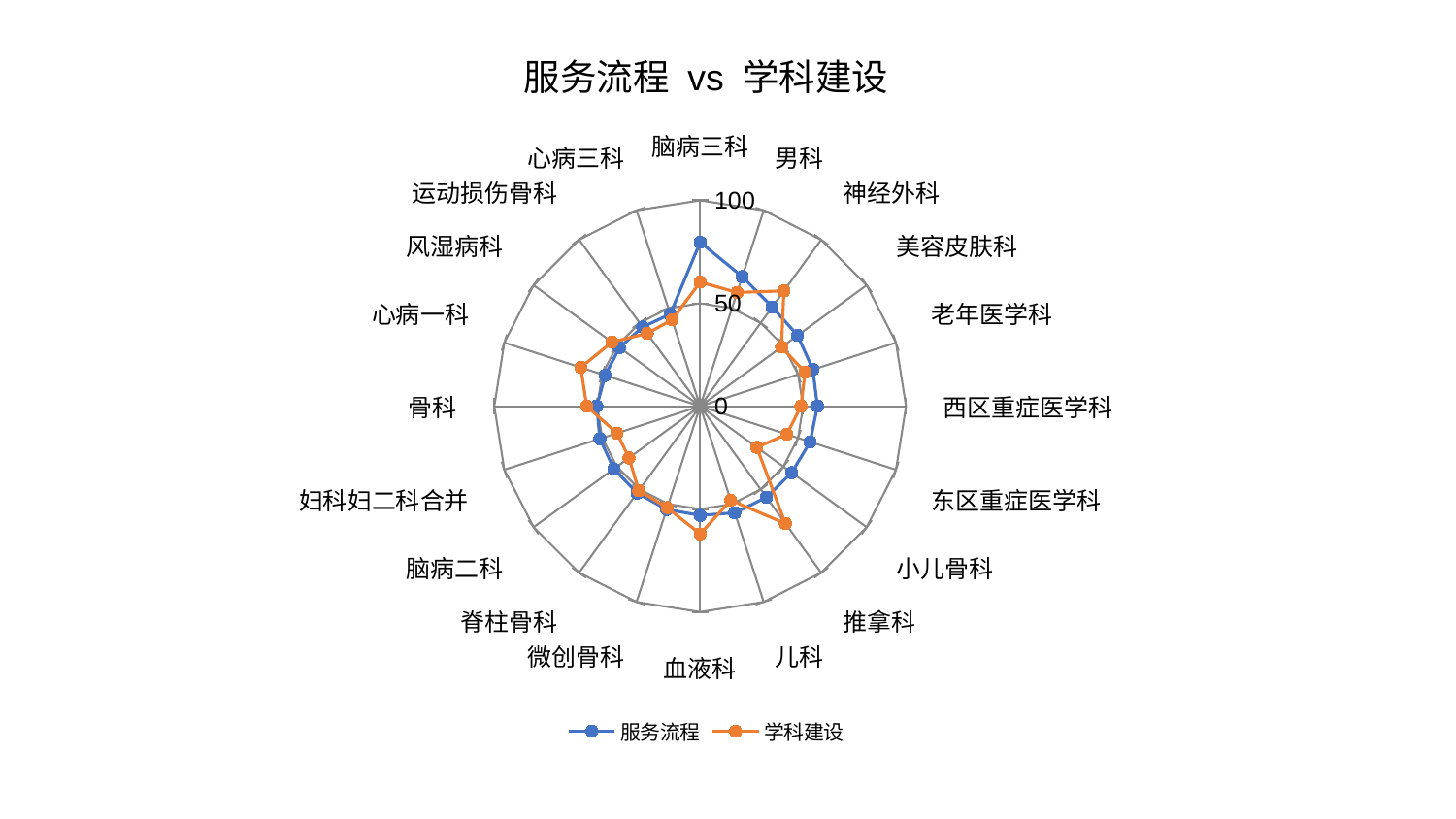

### Chart: 服务流程 vs 学科建设

| Category | 服务流程 | 学科建设 |
|---|---|---|
| 脑病三科 | 79.68617717497145 | 60.277913736367054 |
| 男科 | 66.18742475477096 | 58.084591777848566 |
| 神经外科 | 59.58358985877616 | 69.24498430806847 |
| 美容皮肤科 | 58.51354704799993 | 48.848766986283685 |
| 老年医学科 | 57.578926329205686 | 53.543703832923526 |
| 西区重症医学科 | 56.963842672298526 | 48.97883740496118 |
| 东区重症医学科 | 56.17628561033776 | 44.27888711928099 |
| 小儿骨科 | 54.95049449357069 | 34.021878274332764 |
| 推拿科 | 54.753950563807265 | 70.47637737820888 |
| 儿科 | 54.44692163770404 | 48.051194035701116 |
| 血液科 | 53.04905353559566 | 62.07164703809124 |
| 微创骨科 | 52.738878474827466 | 51.872519501535066 |
| 脊柱骨科 | 52.10862407798812 | 50.71509708265405 |
| 脑病二科 | 51.80836131661016 | 42.720252124854646 |
| 妇科妇二科合并 | 51.21790107839941 | 42.44545321174634 |
| 骨科 | 50.19227013324333 | 55.112971509391286 |
| 心病一科 | 48.52635098851563 | 60.953372605712794 |
| 风湿病科 | 48.43596545360276 | 52.92992707192248 |
| 运动损伤骨科 | 47.548103616683065 | 43.74828233560455 |
| 心病三科 | 47.0379367404782 | 44.139575148331296 |
105